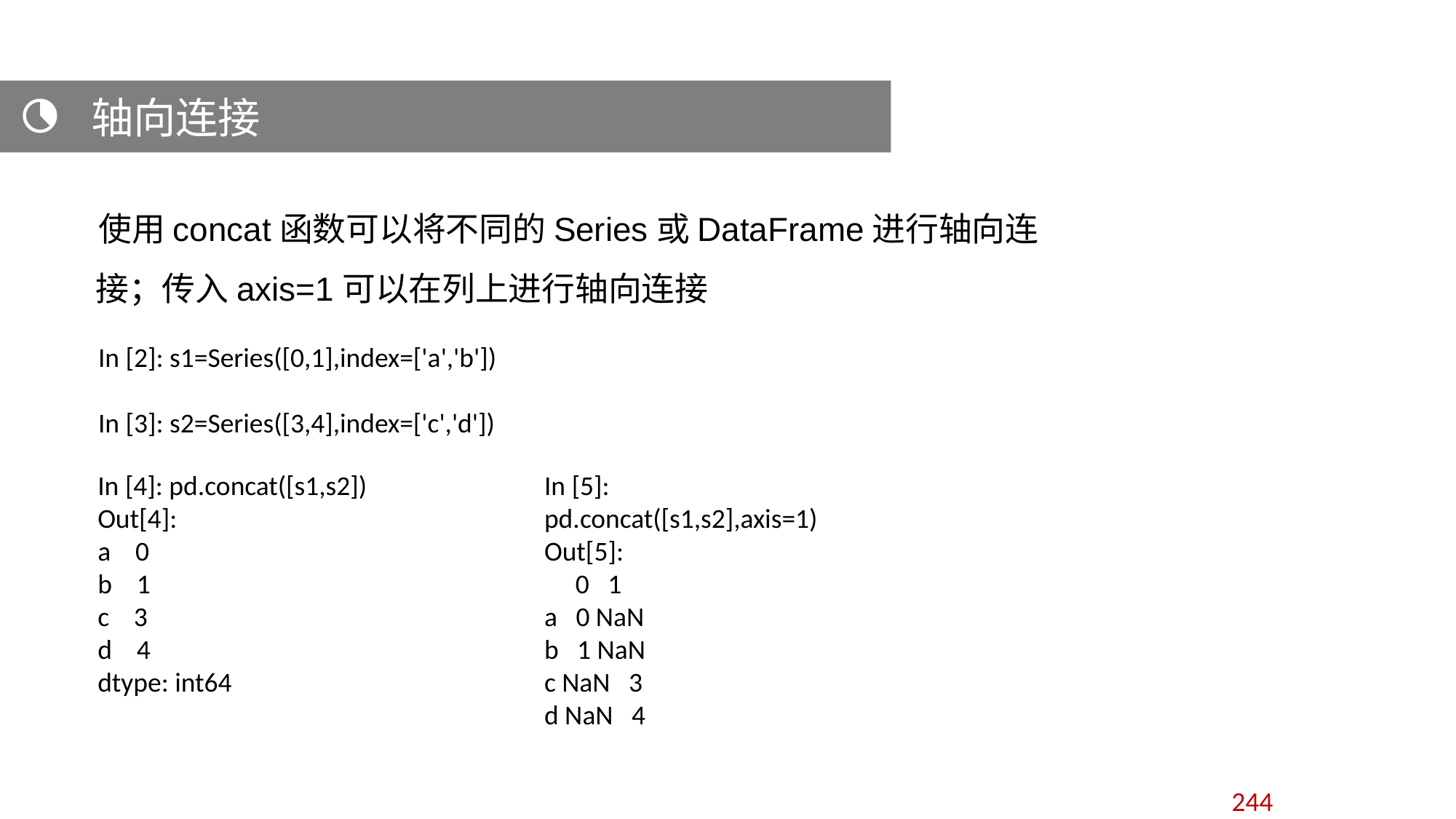

轴向连接

   使用concat函数可以将不同的Series或DataFrame进行轴向连接；传入axis=1可以在列上进行轴向连接
In [2]: s1=Series([0,1],index=['a','b'])

In [3]: s2=Series([3,4],index=['c','d'])
In [4]: pd.concat([s1,s2])
Out[4]:
a    0
b    1
c    3
d    4
dtype: int64
In [5]: pd.concat([s1,s2],axis=1)
Out[5]:
     0   1
a   0 NaN
b   1 NaN
c NaN   3
d NaN   4

244